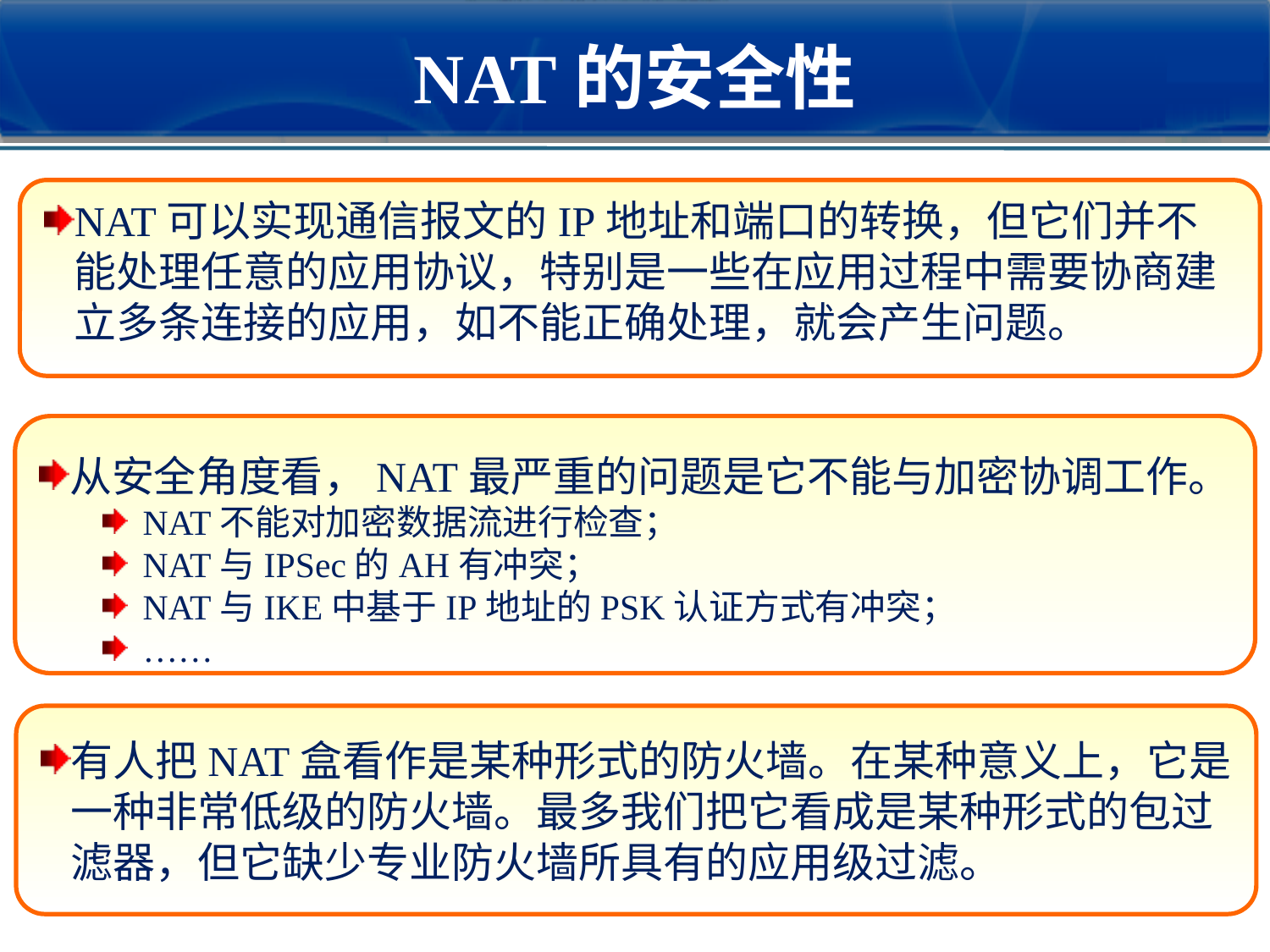

NAT的安全性

NAT可以实现通信报文的IP地址和端口的转换，但它们并不能处理任意的应用协议，特别是一些在应用过程中需要协商建立多条连接的应用，如不能正确处理，就会产生问题。

从安全角度看，NAT最严重的问题是它不能与加密协调工作。
NAT不能对加密数据流进行检查；
NAT与IPSec的AH有冲突；
NAT与IKE中基于IP地址的PSK认证方式有冲突；
……

有人把NAT盒看作是某种形式的防火墙。在某种意义上，它是一种非常低级的防火墙。最多我们把它看成是某种形式的包过滤器，但它缺少专业防火墙所具有的应用级过滤。